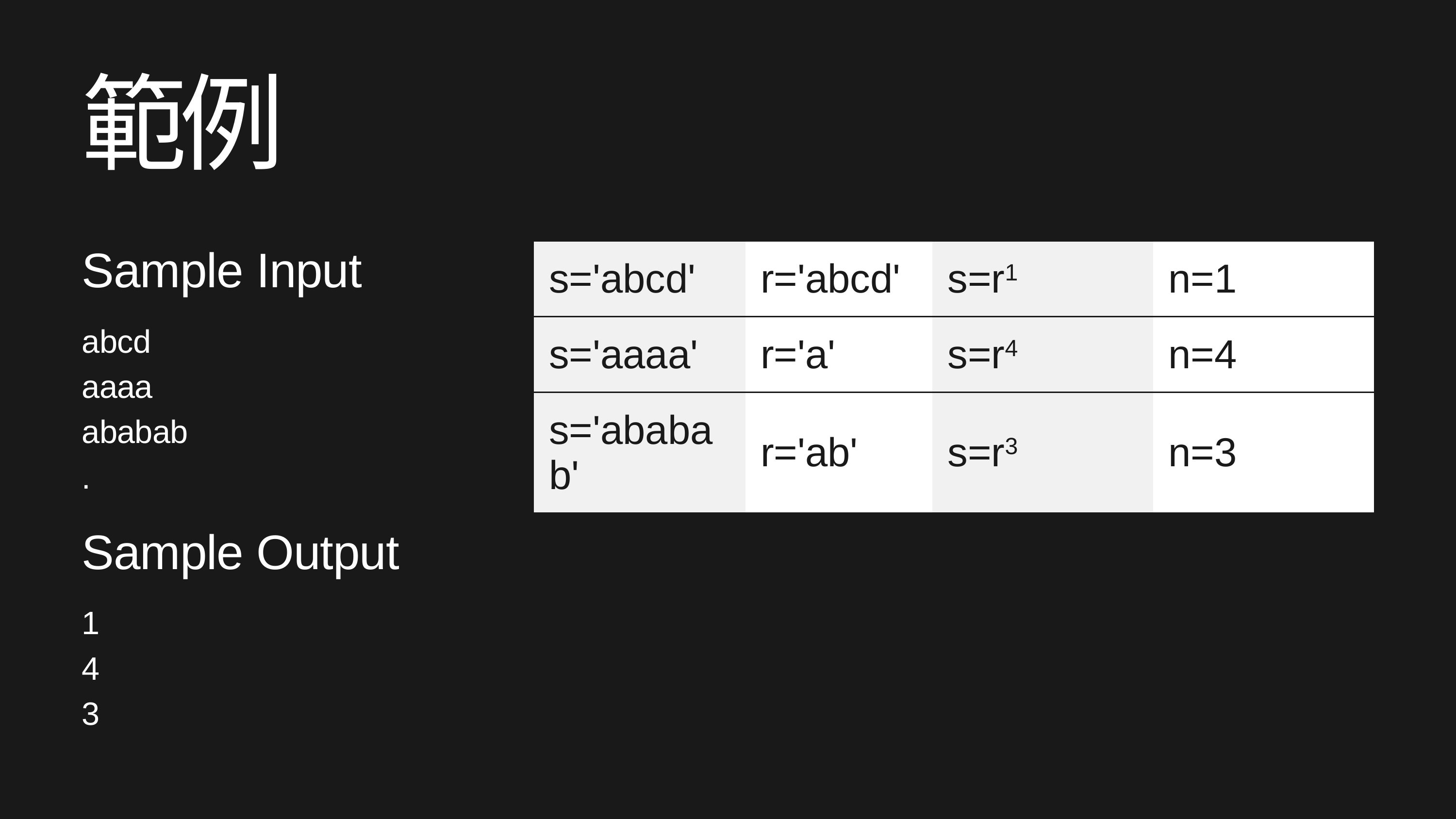

範例
Sample Input
abcd
aaaa
ababab
.
| s='abcd' | r='abcd' | s=r1 | n=1 |
| --- | --- | --- | --- |
| s='aaaa' | r='a' | s=r4 | n=4 |
| s='ababab' | r='ab' | s=r3 | n=3 |
Sample Output
1
4
3